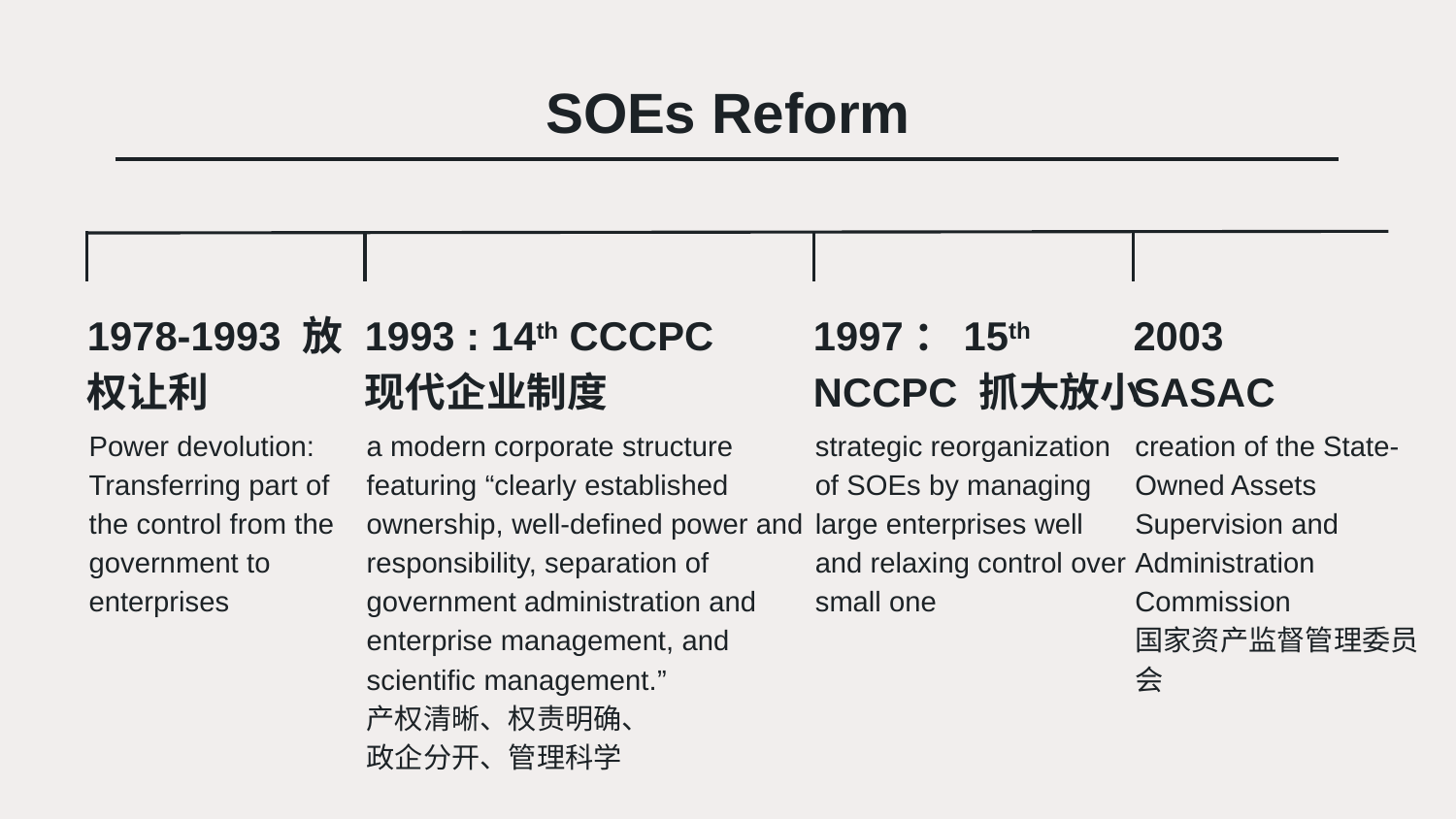

# SOEs Reform
1978-1993 放权让利
1993 : 14th CCCPC
现代企业制度
1997：15th NCCPC 抓大放小
2003 SASAC
Power devolution: Transferring part of the control from the government to enterprises
a modern corporate structure featuring “clearly established ownership, well-defined power and responsibility, separation of government administration and enterprise management, and scientific management.”
产权清晰、权责明确、
政企分开、管理科学
strategic reorganization of SOEs by managing large enterprises well and relaxing control over small one
creation of the State-Owned Assets Supervision and Administration Commission
国家资产监督管理委员会